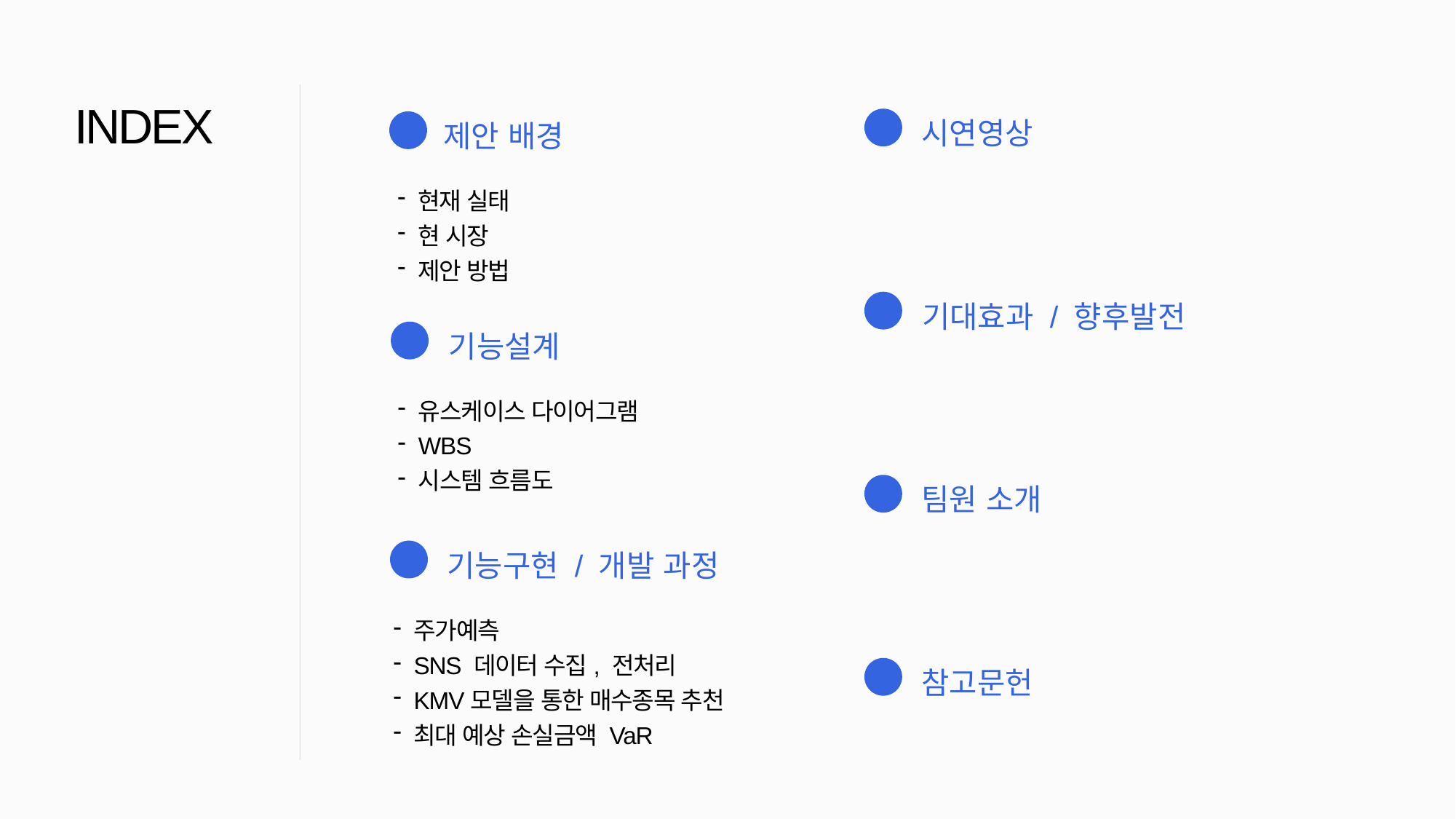

INDEX
시연영상

04
제안 배경

01
현재 실태
현 시장
제안 방법
기대효과 / 향후발전

05
기능설계

02
유스케이스 다이어그램
WBS
시스템 흐름도
팀원 소개

06
기능구현 / 개발 과정

03
주가예측
SNS 데이터 수집, 전처리
KMV모델을 통한 매수종목 추천
최대 예상 손실금액 VaR
참고문헌

07